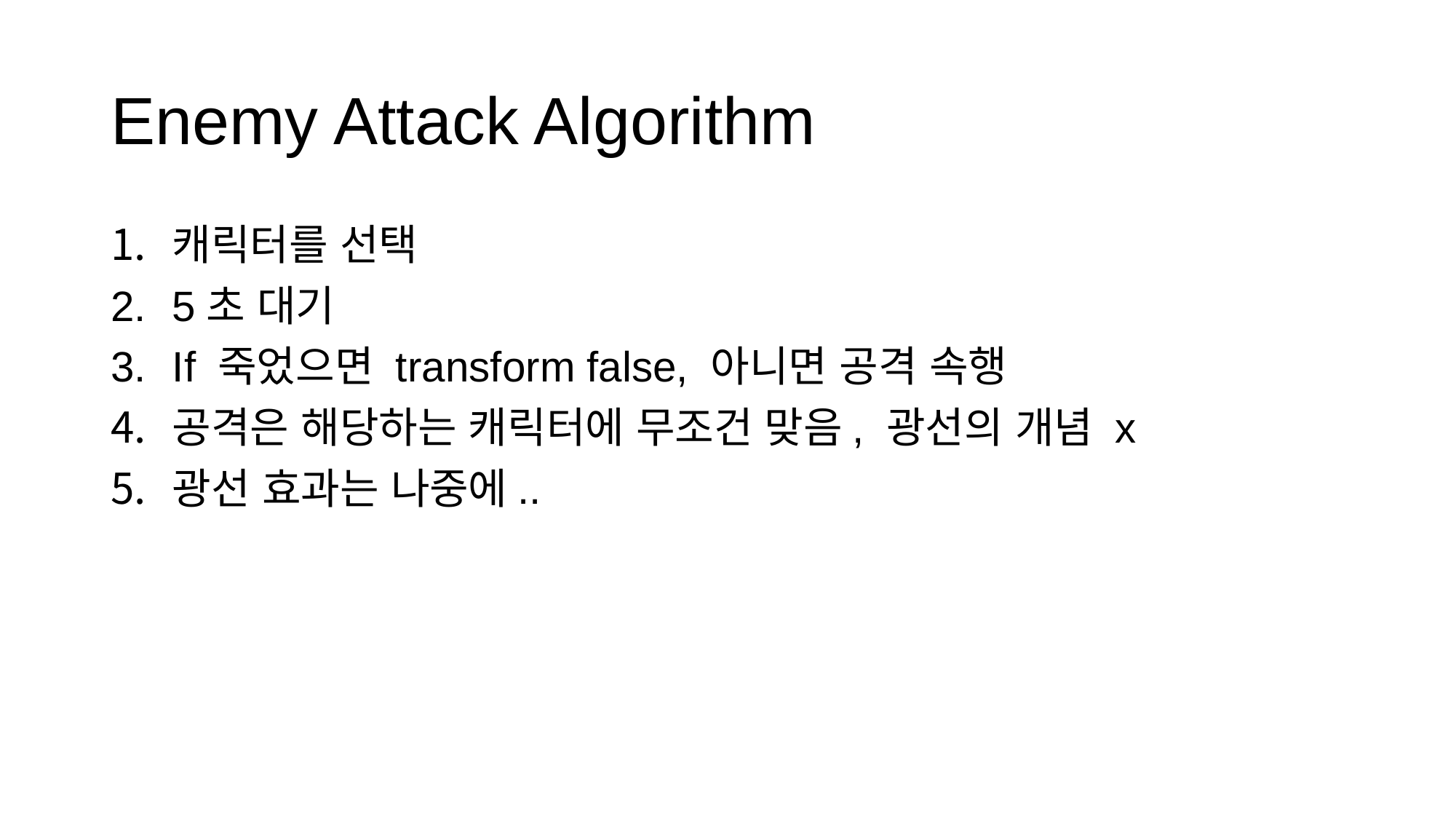

# Enemy Attack Algorithm
캐릭터를 선택
5초 대기
If 죽었으면 transform false, 아니면 공격 속행
공격은 해당하는 캐릭터에 무조건 맞음, 광선의 개념 x
광선 효과는 나중에..